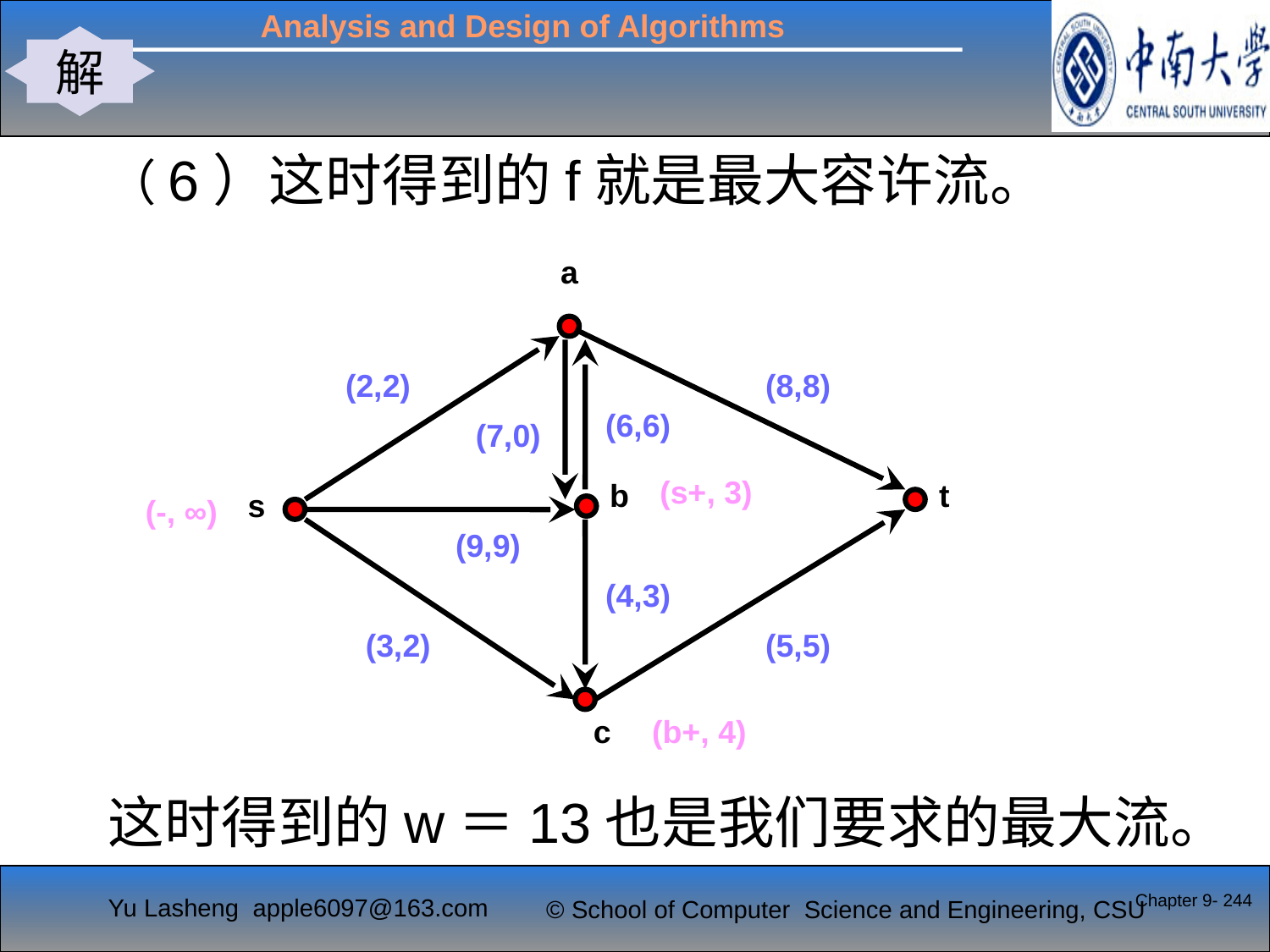

解
#
（6）这时得到的f就是最大容许流。
a

(2,2)
(8,8)
(6,6)
(7,0)
b
t
s

(9,9)

(4,3)
(5,5)
(3,2)

c
(s+, 3)
(-, ∞)
(b+, 4)
这时得到的w＝13也是我们要求的最大流。
Chapter 9- 244